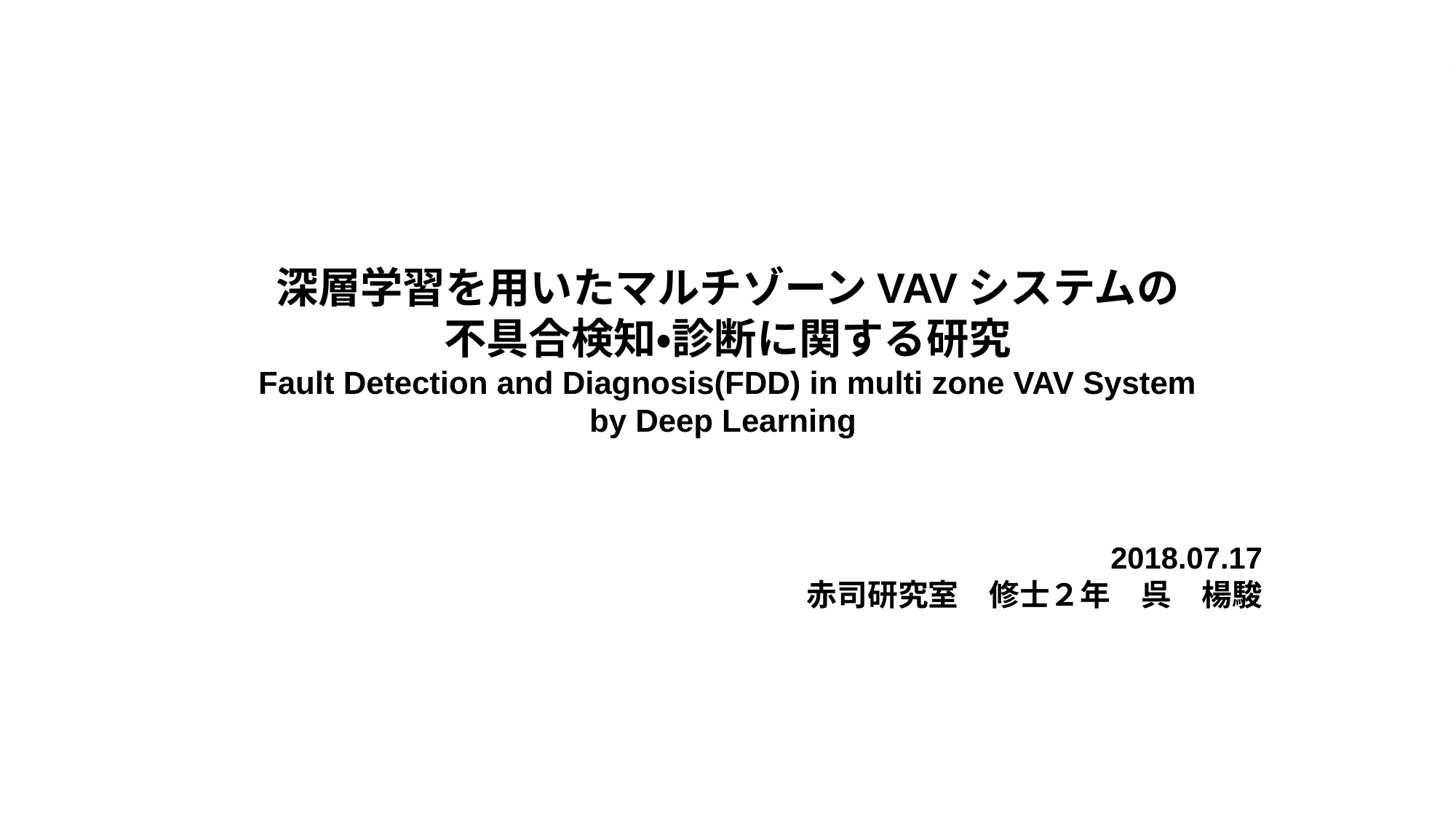

深層学習を用いたマルチゾーンVAVシステムの
不具合検知・診断に関する研究
Fault Detection and Diagnosis(FDD) in multi zone VAV System
by Deep Learning

2018.07.17
赤司研究室　修士２年　呉　楊駿